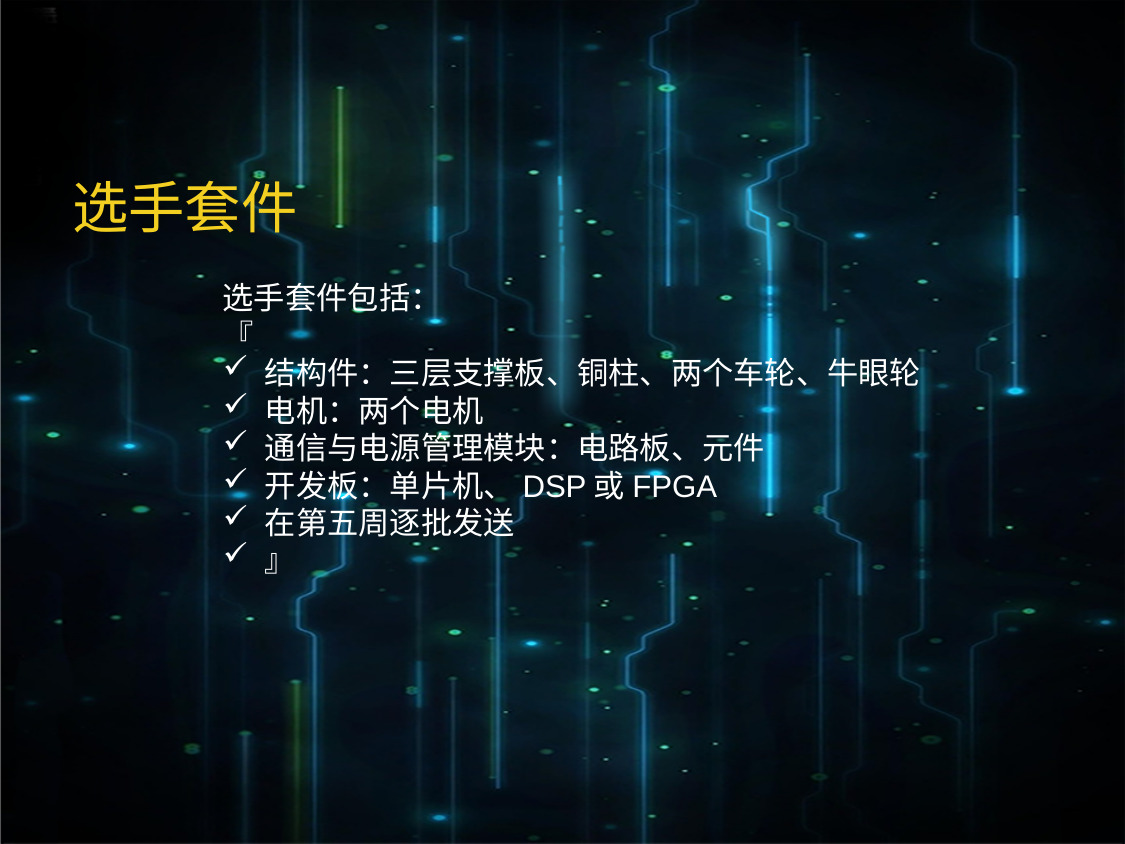

选手套件
选手套件包括：
『
结构件：三层支撑板、铜柱、两个车轮、牛眼轮
电机：两个电机
通信与电源管理模块：电路板、元件
开发板：单片机、DSP或FPGA
在第五周逐批发送
』